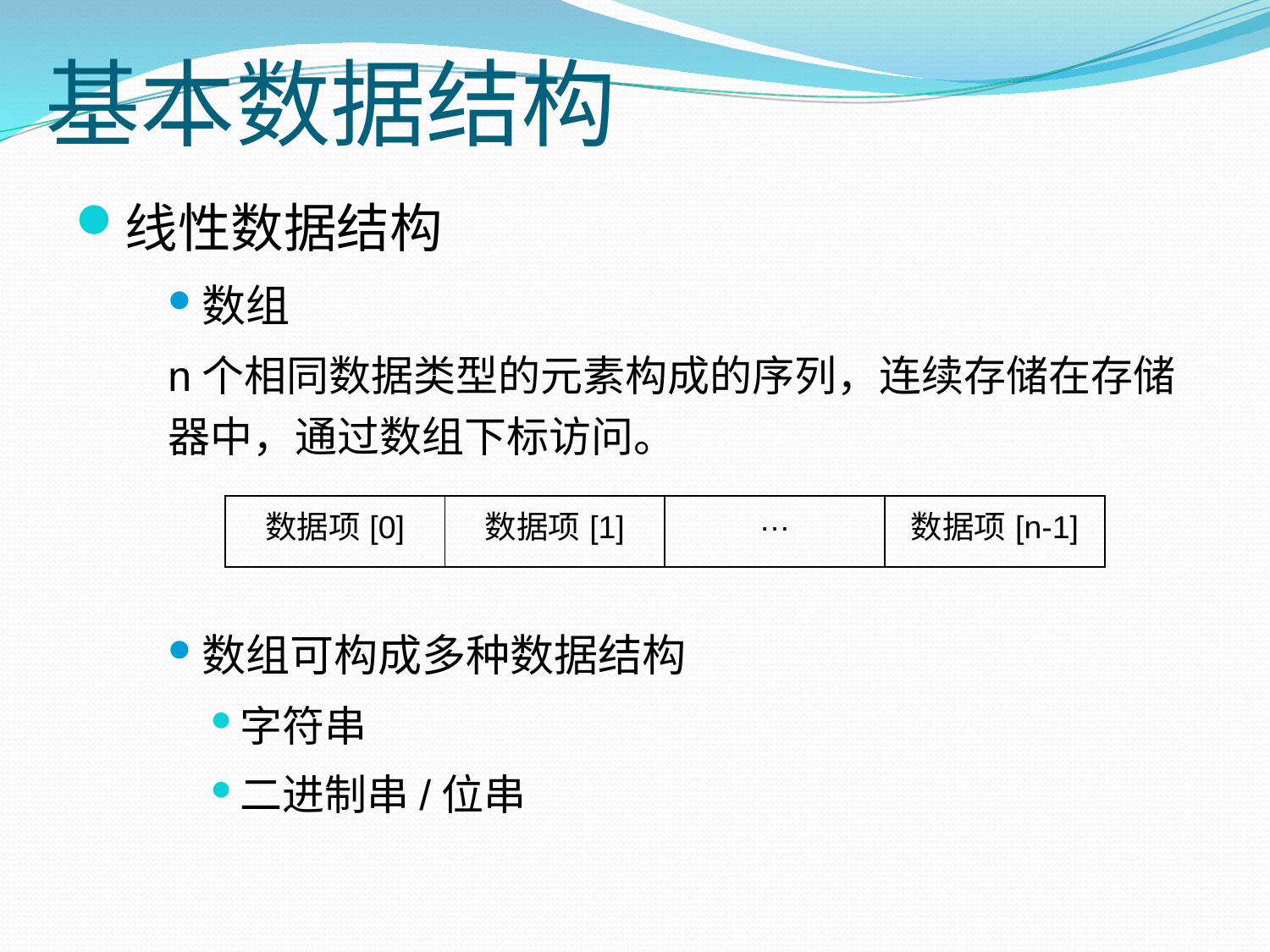

# 基本数据结构
线性数据结构
数组
n个相同数据类型的元素构成的序列，连续存储在存储器中，通过数组下标访问。

数组可构成多种数据结构
字符串
二进制串/位串
| 数据项[0] | 数据项[1] | … | 数据项[n-1] |
| --- | --- | --- | --- |